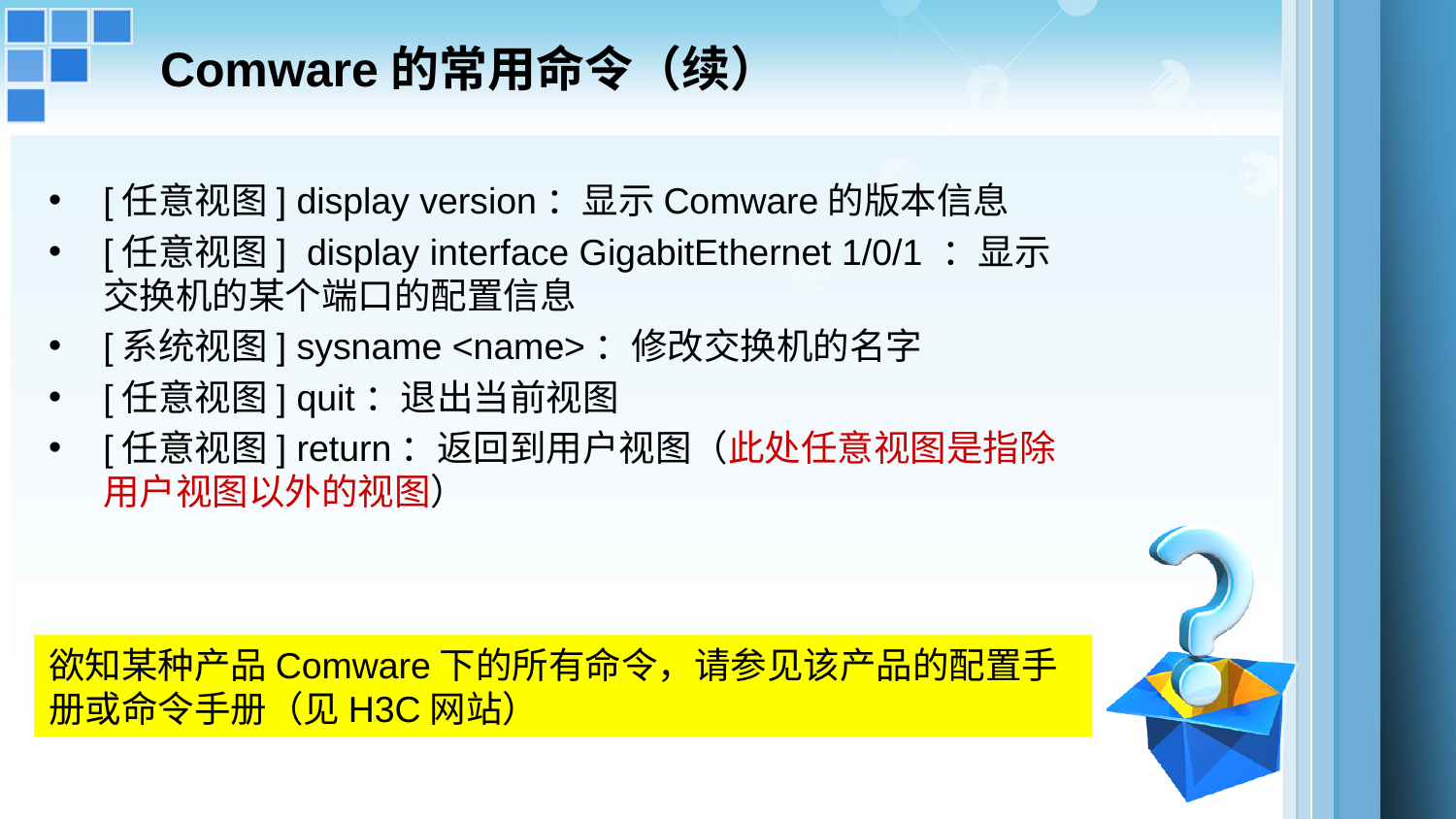

# Comware的常用命令（续）
[任意视图] display version：显示Comware的版本信息
[任意视图]  display interface GigabitEthernet 1/0/1 ：显示交换机的某个端口的配置信息
[系统视图] sysname <name>：修改交换机的名字
[任意视图] quit：退出当前视图
[任意视图] return：返回到用户视图（此处任意视图是指除用户视图以外的视图）
欲知某种产品Comware下的所有命令，请参见该产品的配置手册或命令手册（见H3C网站）